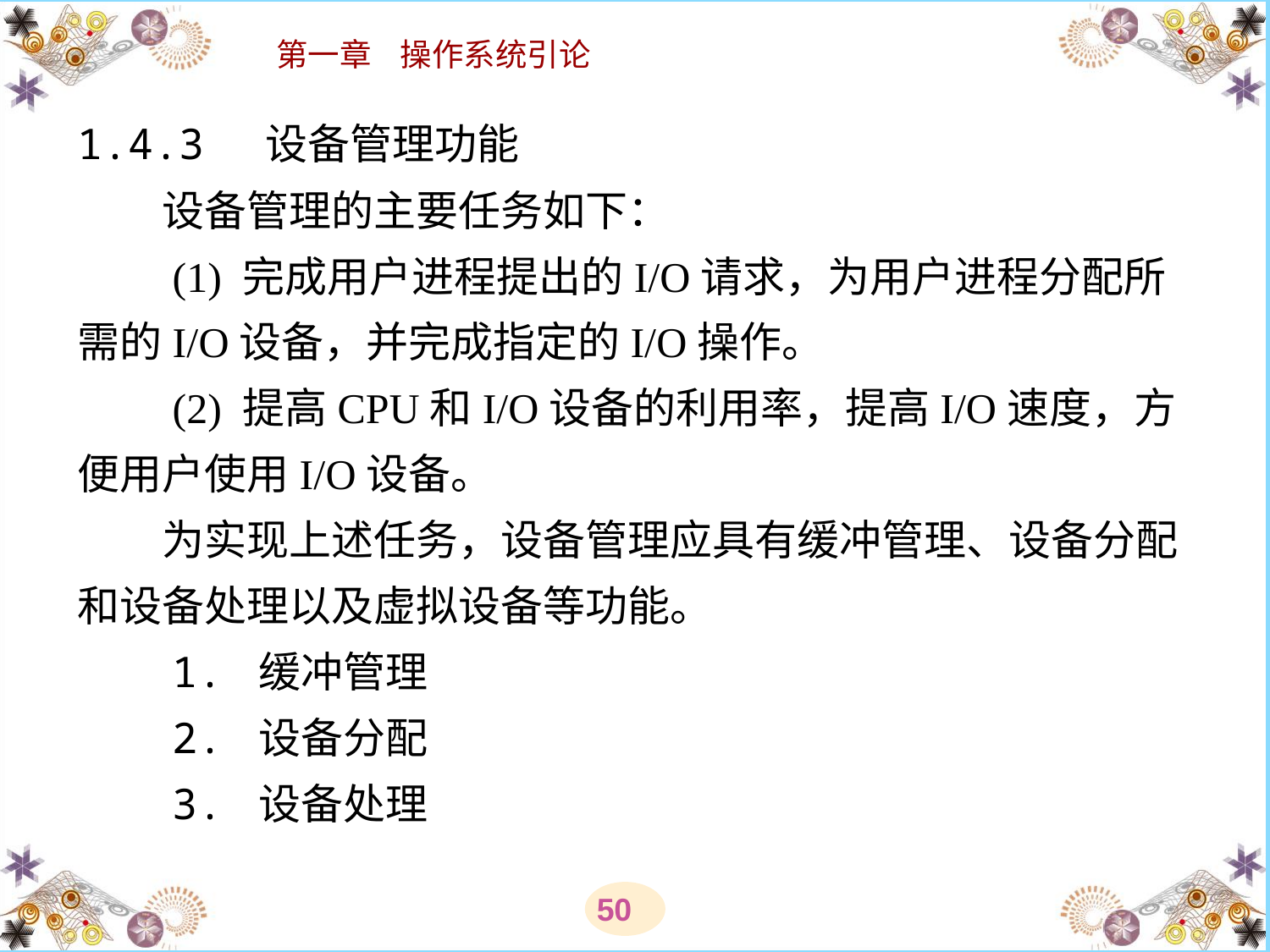

# 1.4.3  设备管理功能 　　设备管理的主要任务如下： 　　(1) 完成用户进程提出的I/O请求，为用户进程分配所需的I/O设备，并完成指定的I/O操作。 　　(2) 提高CPU和I/O设备的利用率，提高I/O速度，方便用户使用I/O设备。 　　为实现上述任务，设备管理应具有缓冲管理、设备分配和设备处理以及虚拟设备等功能。 　　1. 缓冲管理 　　2. 设备分配 　　3. 设备处理